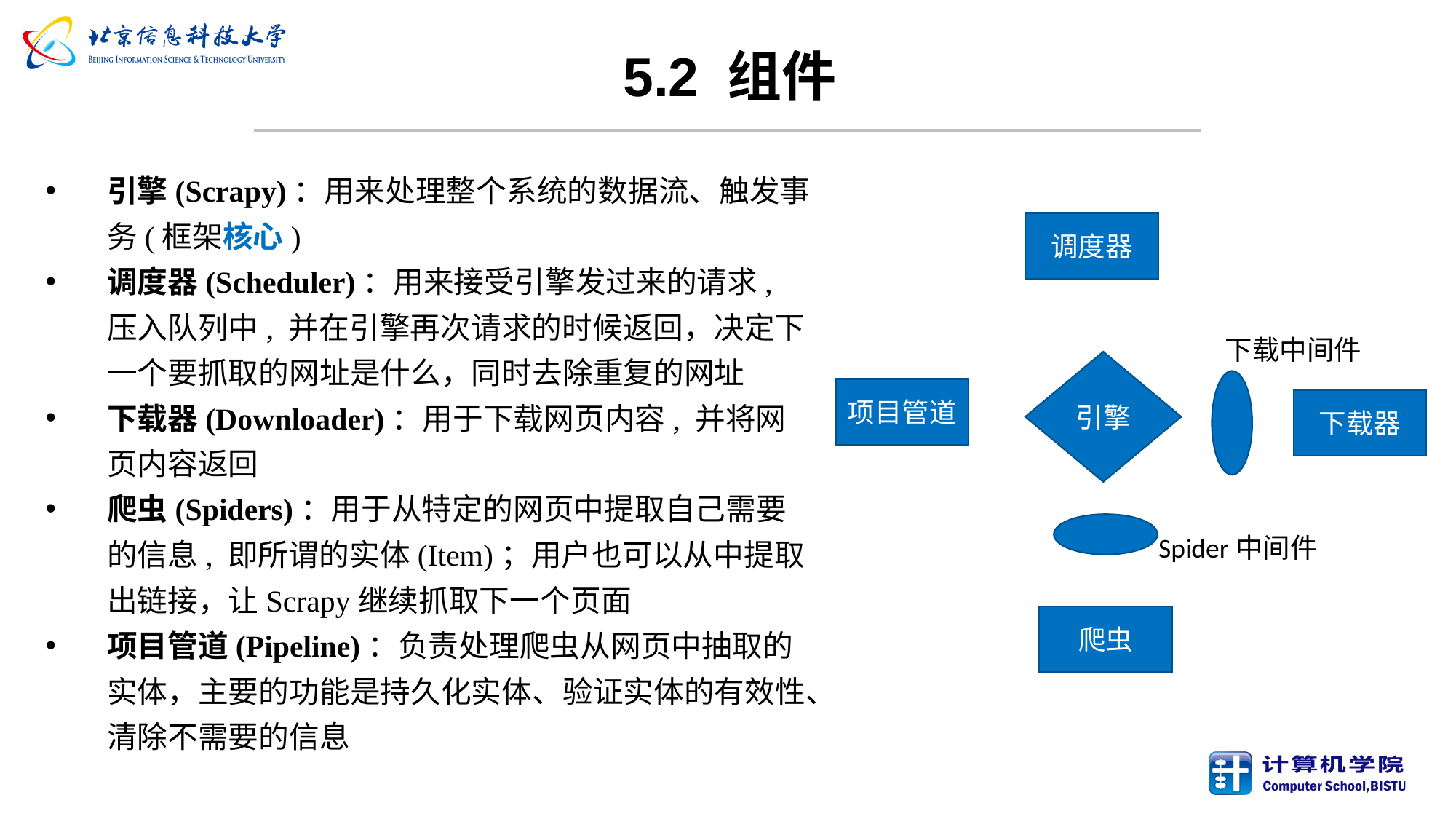

# 5.2 组件
引擎(Scrapy)：用来处理整个系统的数据流、触发事务(框架核心)
调度器(Scheduler)：用来接受引擎发过来的请求, 压入队列中, 并在引擎再次请求的时候返回，决定下一个要抓取的网址是什么，同时去除重复的网址
下载器(Downloader)：用于下载网页内容, 并将网页内容返回
爬虫(Spiders)：用于从特定的网页中提取自己需要的信息, 即所谓的实体(Item)；用户也可以从中提取出链接，让Scrapy继续抓取下一个页面
项目管道(Pipeline)：负责处理爬虫从网页中抽取的实体，主要的功能是持久化实体、验证实体的有效性、清除不需要的信息
调度器
下载中间件
引擎
项目管道
下载器

Spider中间件
爬虫